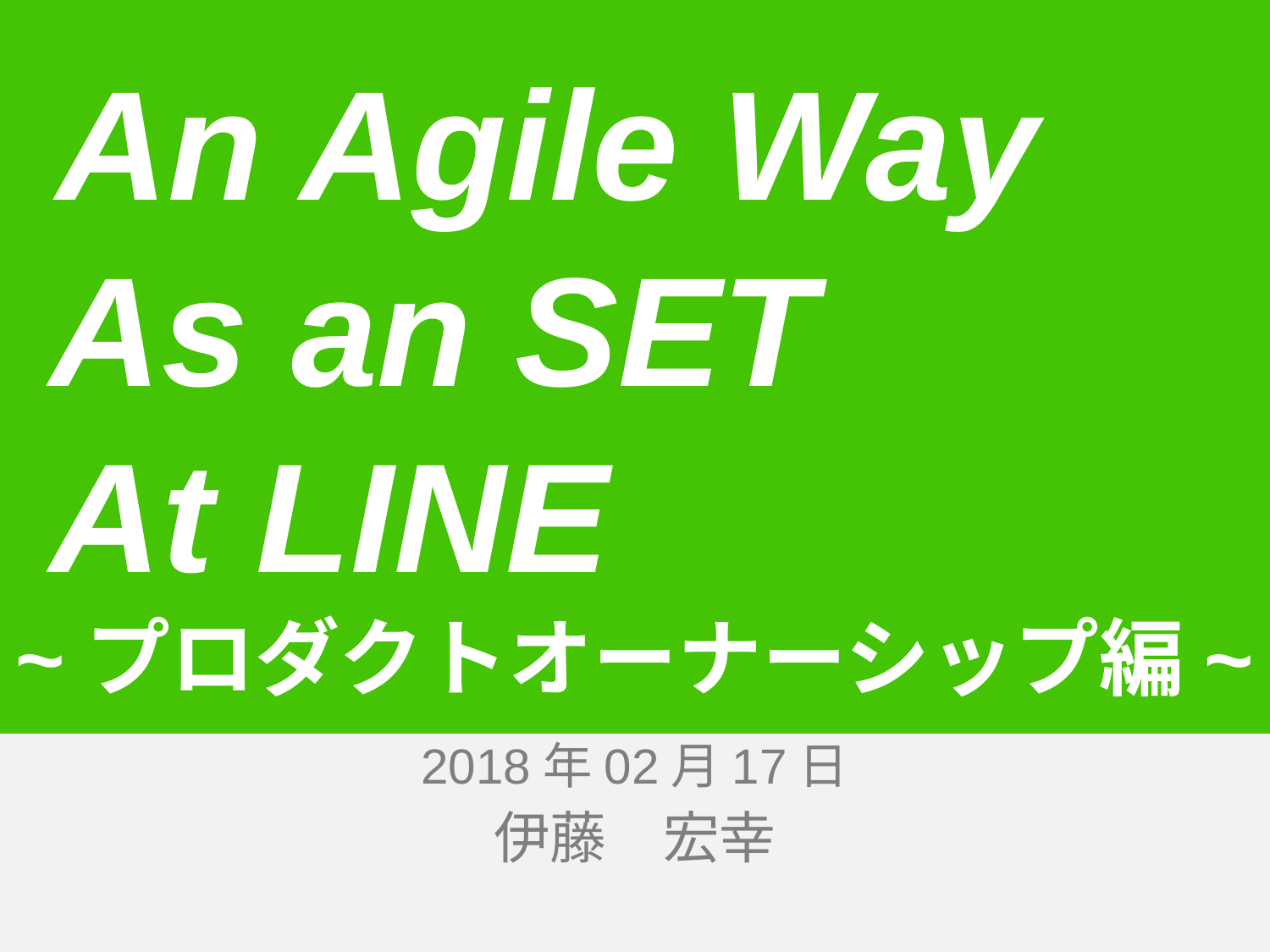

# An Agile Way As an SET At LINE
~プロダクトオーナーシップ編~
2018年2月14日
2018年02月17日
伊藤　宏幸